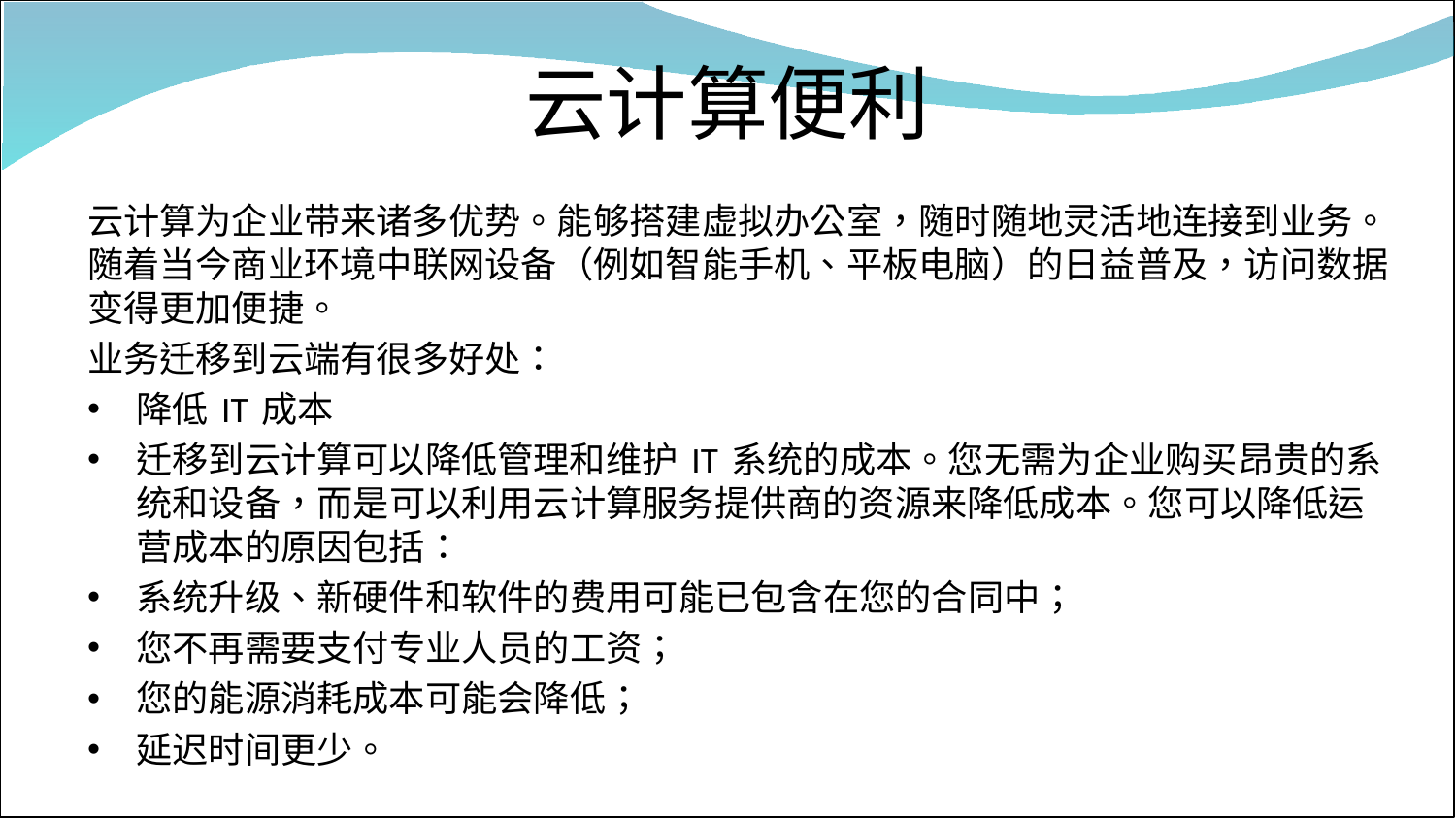

# 云计算便利
云计算为企业带来诸多优势。能够搭建虚拟办公室，随时随地灵活地连接到业务。随着当今商业环境中联网设备（例如智能手机、平板电脑）的日益普及，访问数据变得更加便捷。
业务迁移到云端有很多好处：
降低 IT 成本
迁移到云计算可以降低管理和维护 IT 系统的成本。您无需为企业购买昂贵的系统和设备，而是可以利用云计算服务提供商的资源来降低成本。您可以降低运营成本的原因包括：
系统升级、新硬件和软件的费用可能已包含在您的合同中；
您不再需要支付专业人员的工资；
您的能源消耗成本可能会降低；
延迟时间更少。